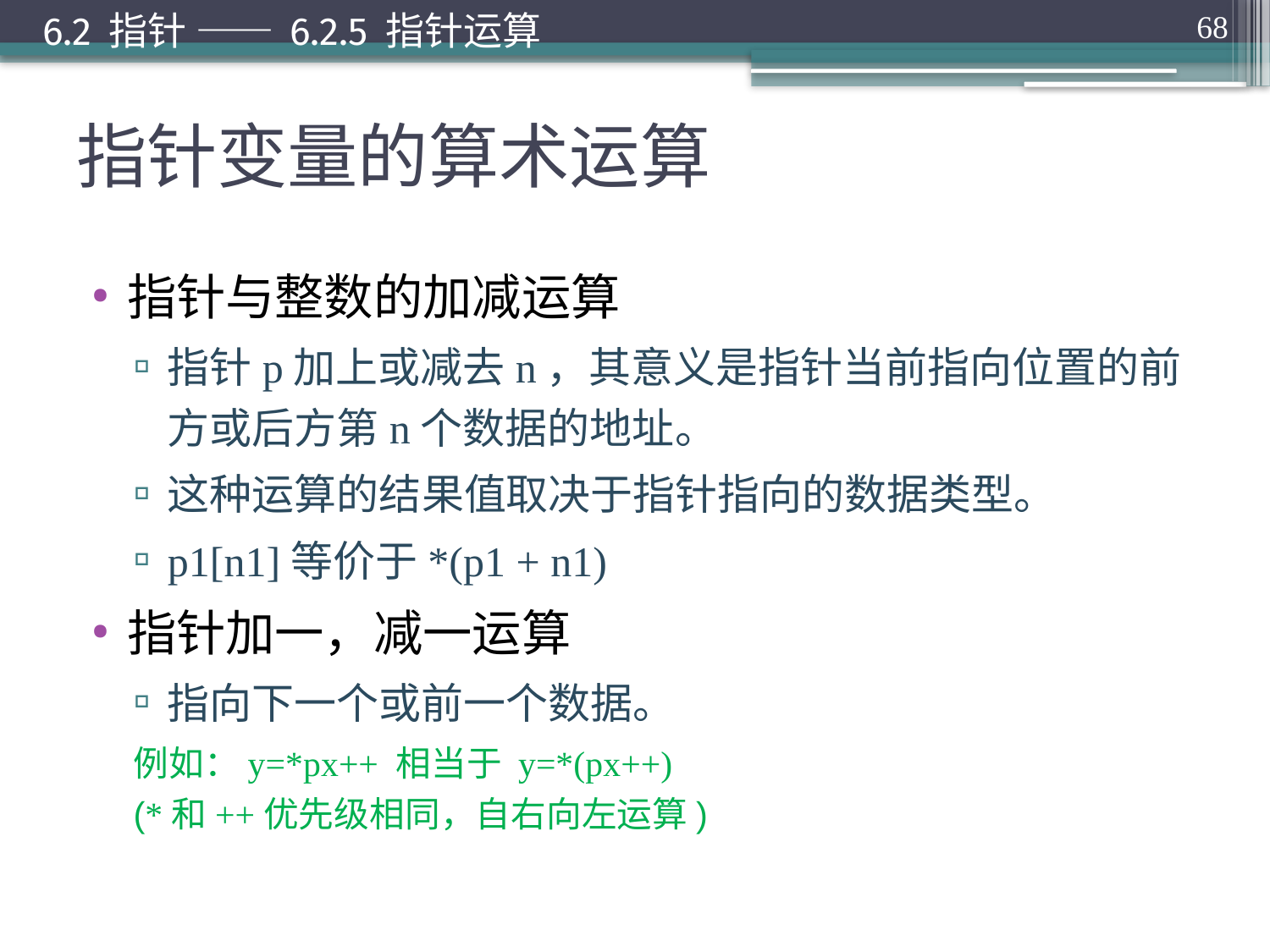

6.2 指针 —— 6.2.5 指针运算
68
# 指针变量的算术运算
指针与整数的加减运算
指针p加上或减去n，其意义是指针当前指向位置的前方或后方第n个数据的地址。
这种运算的结果值取决于指针指向的数据类型。
p1[n1]等价于*(p1 + n1)
指针加一，减一运算
指向下一个或前一个数据。
例如：y=*px++ 相当于 y=*(px++)
(*和++优先级相同，自右向左运算)